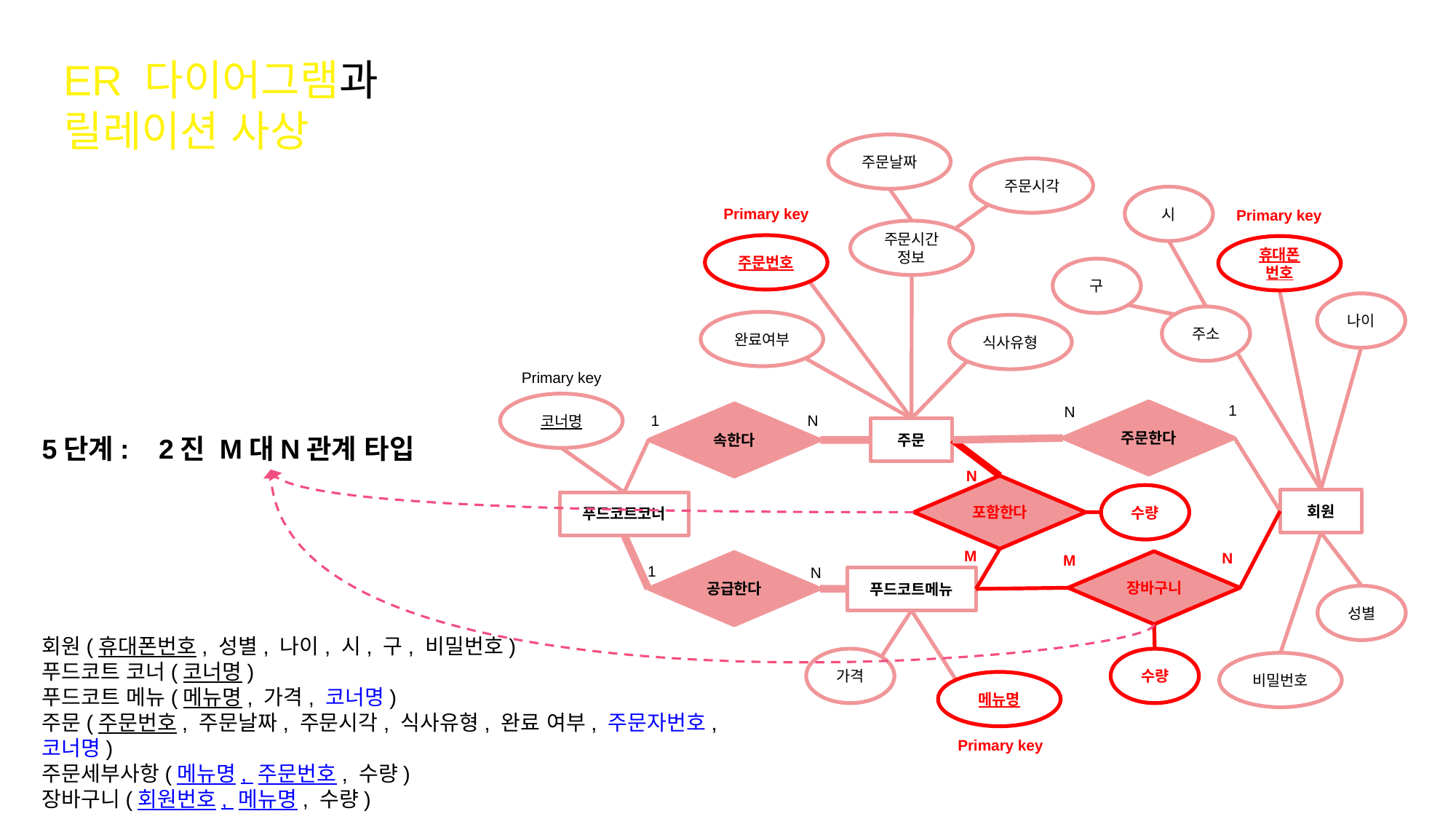

ER 다이어그램과
릴레이션 사상
주문날짜
주문시각
시
Primary key
주문번호
Primary key
휴대폰
번호
주문시간정보
구
나이
주소
완료여부
식사유형
Primary key
코너명
1
N
주문한다
1
N
속한다
주문
5단계: 	 2진 M대N관계 타입
N
포함한다
M
수량
회원
푸드코트코너
N
M
장바구니
공급한다
1
N
푸드코트메뉴
성별
회원(휴대폰번호, 성별, 나이, 시, 구, 비밀번호)
푸드코트 코너(코너명)
푸드코트 메뉴(메뉴명, 가격, 코너명)
주문(주문번호, 주문날짜, 주문시각, 식사유형, 완료 여부, 주문자번호, 코너명)
주문세부사항(메뉴명, 주문번호, 수량)
장바구니(회원번호, 메뉴명, 수량)
가격
수량
비밀번호
메뉴명
Primary key